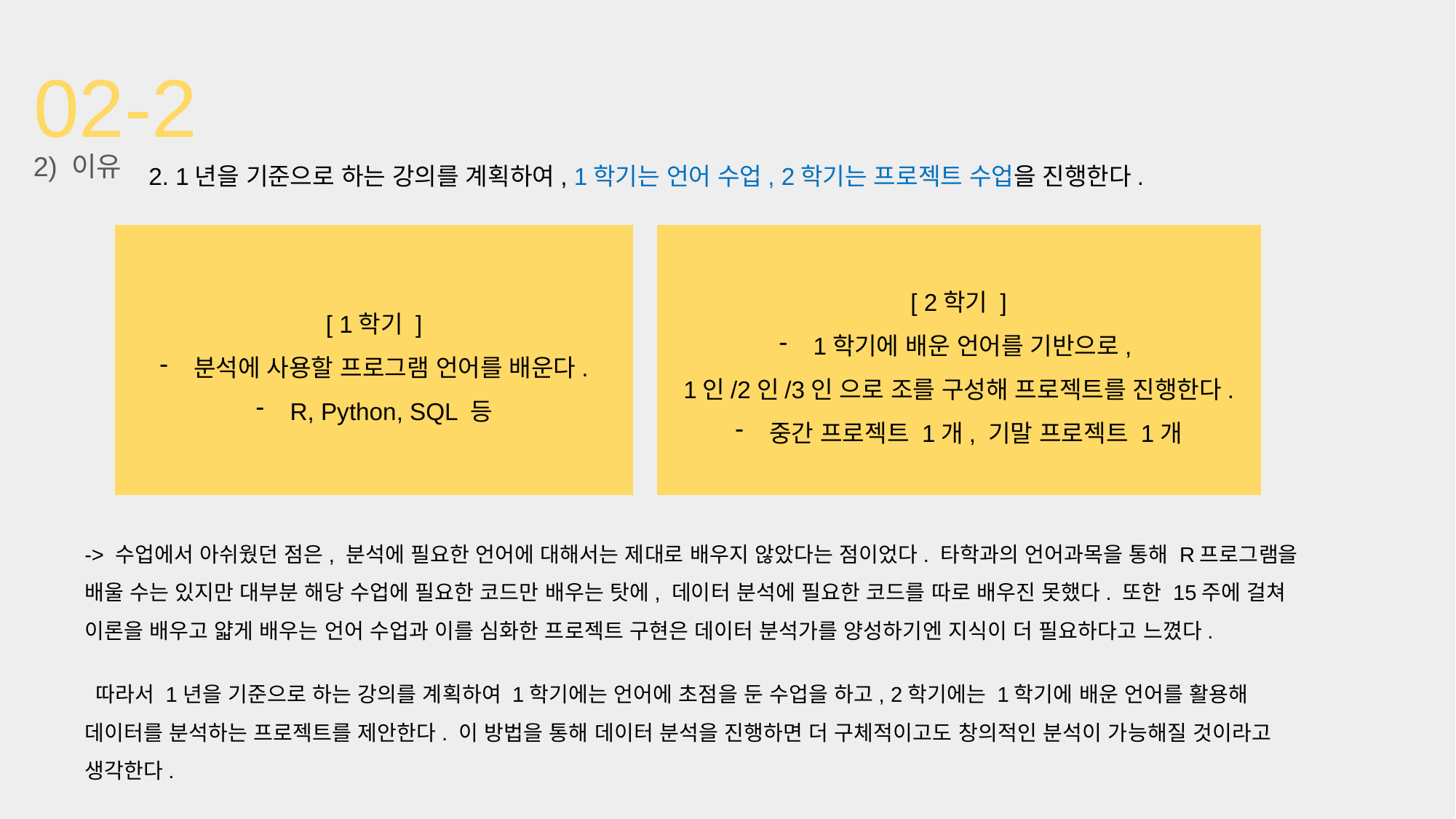

02-2
2. 1년을 기준으로 하는 강의를 계획하여, 1학기는 언어 수업, 2학기는 프로젝트 수업을 진행한다.
2) 이유
[ 2학기 ]
1학기에 배운 언어를 기반으로,
1인/2인/3인 으로 조를 구성해 프로젝트를 진행한다.
중간 프로젝트 1개, 기말 프로젝트 1개
[ 1학기 ]
분석에 사용할 프로그램 언어를 배운다.
R, Python, SQL 등
-> 수업에서 아쉬웠던 점은, 분석에 필요한 언어에 대해서는 제대로 배우지 않았다는 점이었다. 타학과의 언어과목을 통해 R프로그램을 배울 수는 있지만 대부분 해당 수업에 필요한 코드만 배우는 탓에, 데이터 분석에 필요한 코드를 따로 배우진 못했다. 또한 15주에 걸쳐 이론을 배우고 얇게 배우는 언어 수업과 이를 심화한 프로젝트 구현은 데이터 분석가를 양성하기엔 지식이 더 필요하다고 느꼈다.

 따라서 1년을 기준으로 하는 강의를 계획하여 1학기에는 언어에 초점을 둔 수업을 하고, 2학기에는 1학기에 배운 언어를 활용해 데이터를 분석하는 프로젝트를 제안한다. 이 방법을 통해 데이터 분석을 진행하면 더 구체적이고도 창의적인 분석이 가능해질 것이라고 생각한다.